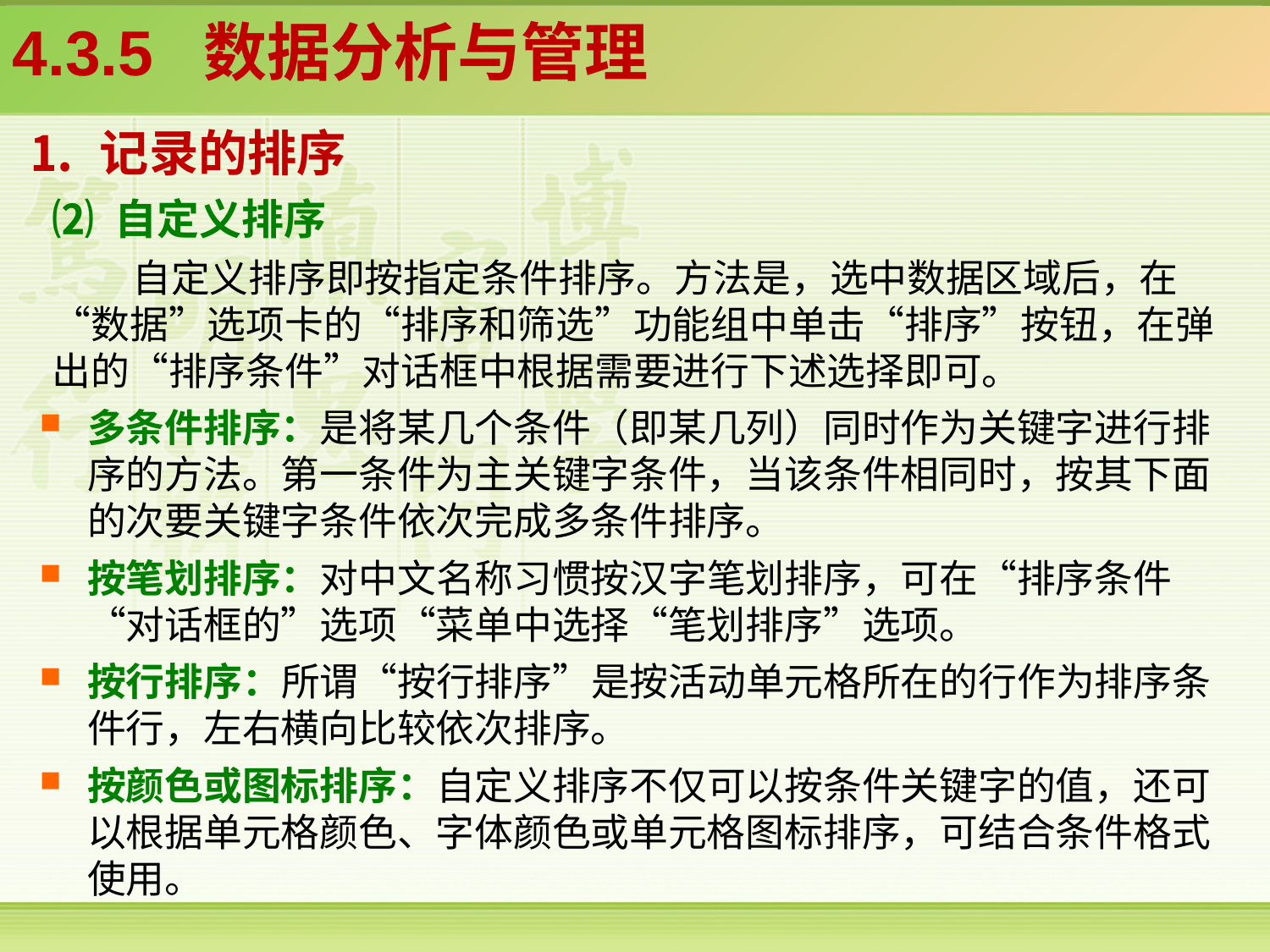

4.3.5  数据分析与管理
⒈ 记录的排序
⑵ 自定义排序
自定义排序即按指定条件排序。方法是，选中数据区域后，在“数据”选项卡的“排序和筛选”功能组中单击“排序”按钮，在弹出的“排序条件”对话框中根据需要进行下述选择即可。
多条件排序：是将某几个条件（即某几列）同时作为关键字进行排序的方法。第一条件为主关键字条件，当该条件相同时，按其下面的次要关键字条件依次完成多条件排序。
按笔划排序：对中文名称习惯按汉字笔划排序，可在“排序条件“对话框的”选项“菜单中选择“笔划排序”选项。
按行排序：所谓“按行排序”是按活动单元格所在的行作为排序条件行，左右横向比较依次排序。
按颜色或图标排序：自定义排序不仅可以按条件关键字的值，还可以根据单元格颜色、字体颜色或单元格图标排序，可结合条件格式使用。

92